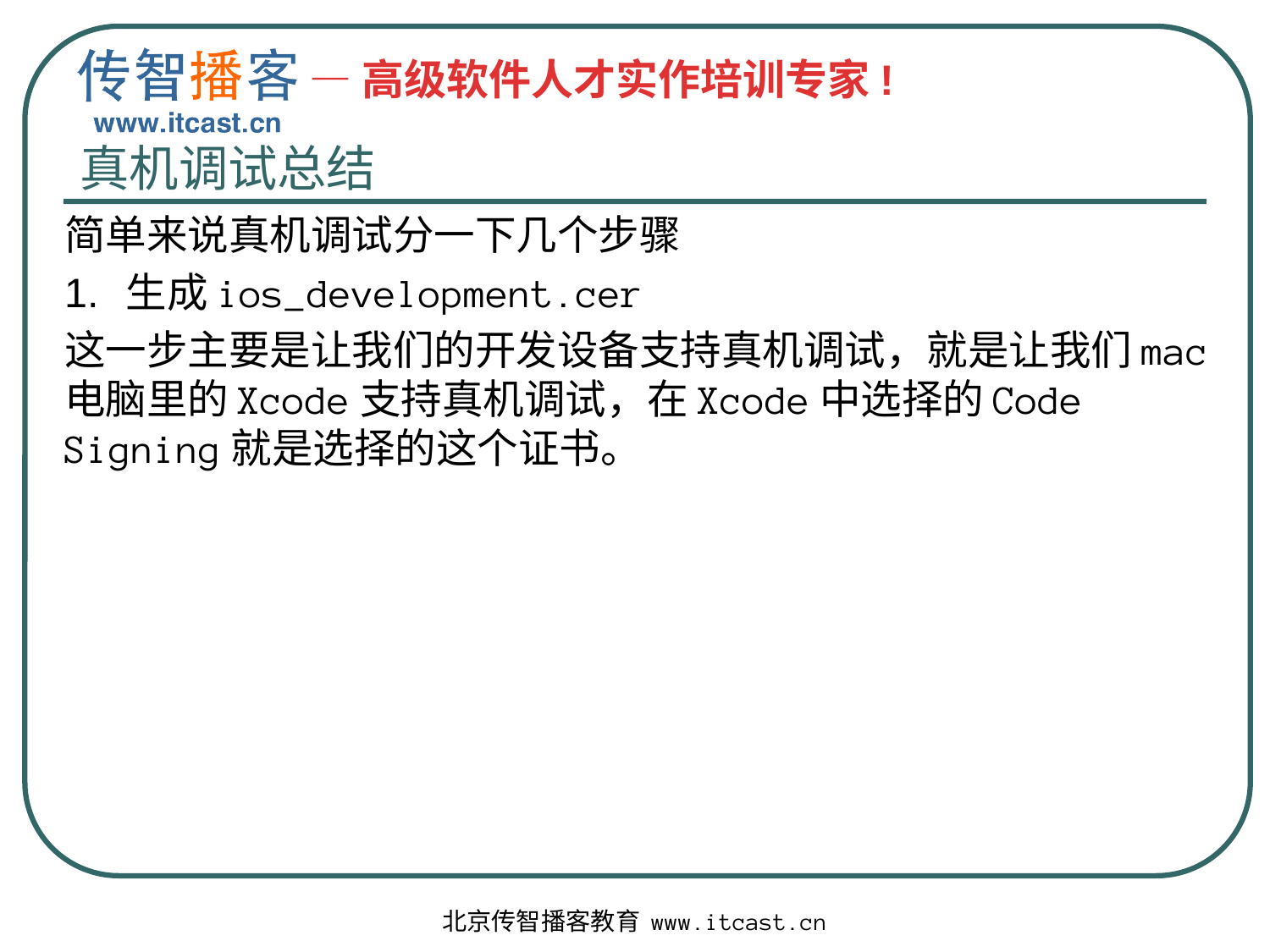

# 真机调试总结
简单来说真机调试分一下几个步骤
生成ios_development.cer
这一步主要是让我们的开发设备支持真机调试，就是让我们mac电脑里的Xcode支持真机调试，在Xcode中选择的Code Signing就是选择的这个证书。